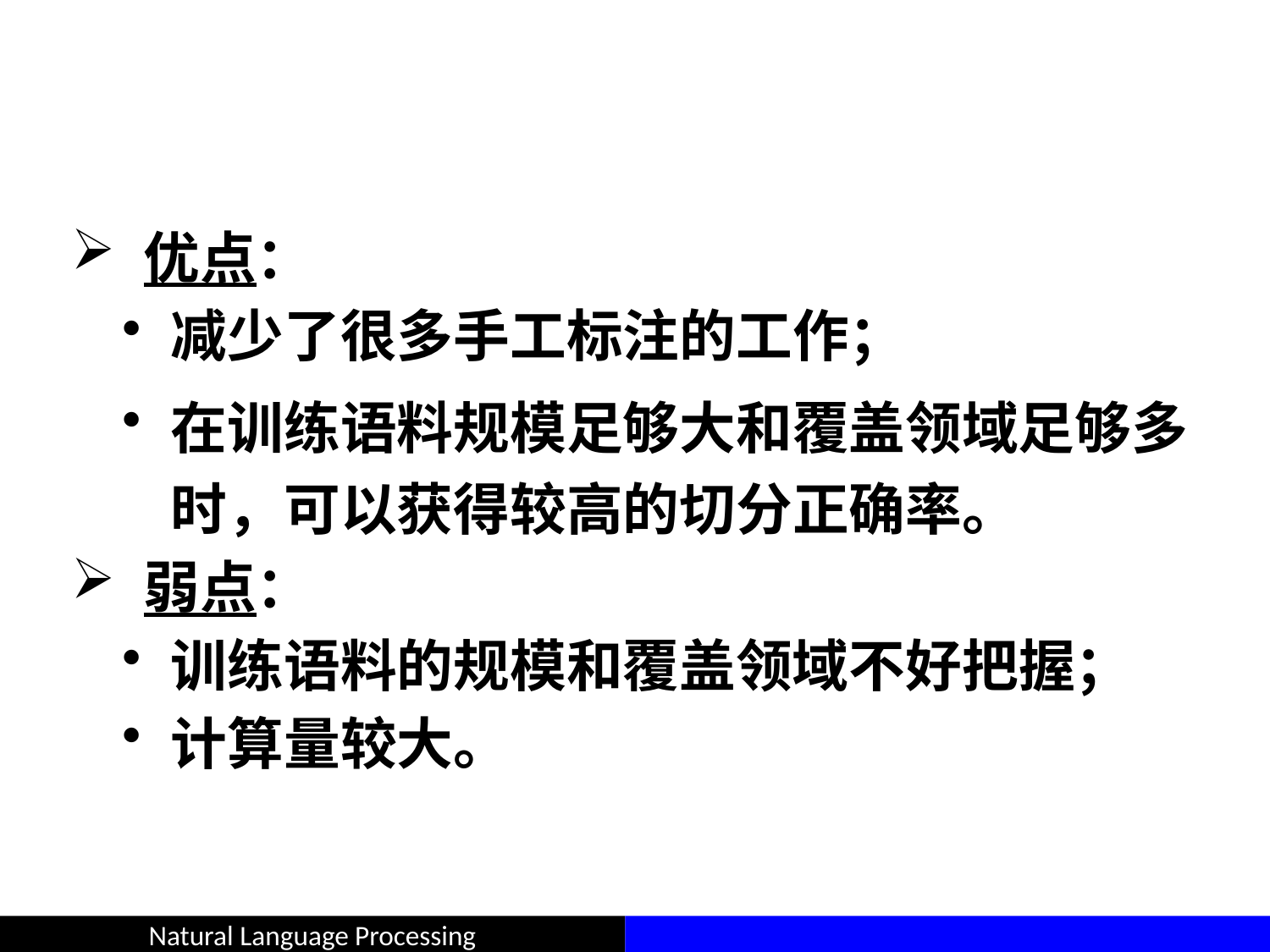

#
 优点：
减少了很多手工标注的工作；
在训练语料规模足够大和覆盖领域足够多时，可以获得较高的切分正确率。
 弱点：
训练语料的规模和覆盖领域不好把握；
计算量较大。